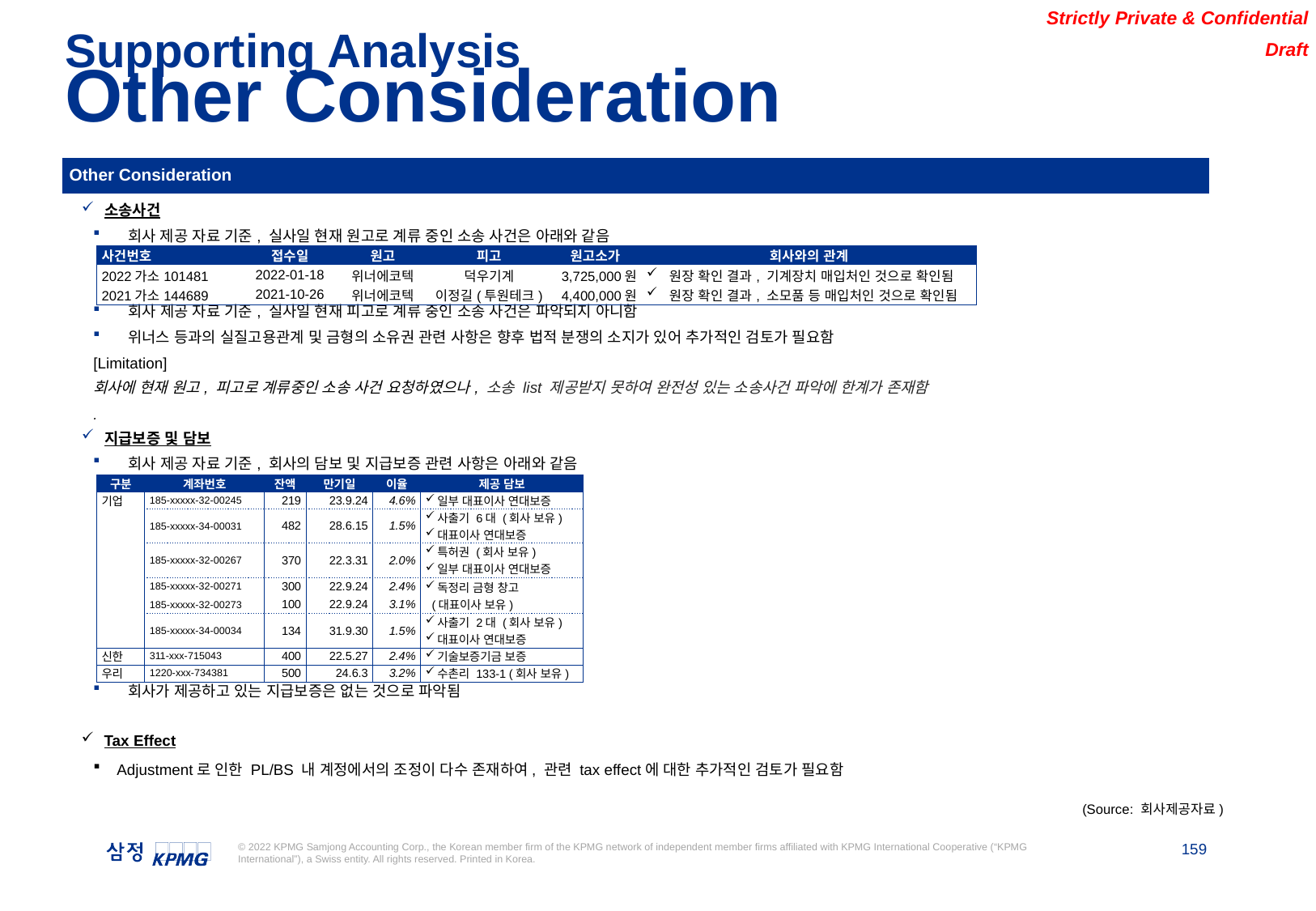

Supporting Analysis
Other Consideration
| Other Consideration |
| --- |
| 소송사건 회사 제공 자료 기준, 실사일 현재 원고로 계류 중인 소송 사건은 아래와 같음 회사 제공 자료 기준, 실사일 현재 피고로 계류 중인 소송 사건은 파악되지 아니함 위너스 등과의 실질고용관계 및 금형의 소유권 관련 사항은 향후 법적 분쟁의 소지가 있어 추가적인 검토가 필요함 [Limitation] 회사에 현재 원고, 피고로 계류중인 소송 사건 요청하였으나, 소송 list 제공받지 못하여 완전성 있는 소송사건 파악에 한계가 존재함 . 지급보증 및 담보 회사 제공 자료 기준, 회사의 담보 및 지급보증 관련 사항은 아래와 같음 회사가 제공하고 있는 지급보증은 없는 것으로 파악됨 |
| 사건번호 | 접수일 | 원고 | 피고 | 원고소가 | 회사와의 관계 |
| --- | --- | --- | --- | --- | --- |
| 2022가소101481 | 2022-01-18 | 위너에코텍 | 덕우기계 | 3,725,000원 | 원장 확인 결과, 기계장치 매입처인 것으로 확인됨 |
| 2021가소144689 | 2021-10-26 | 위너에코텍 | 이정길(투원테크) | 4,400,000원 | 원장 확인 결과, 소모품 등 매입처인 것으로 확인됨 |
| 구분 | 계좌번호 | 잔액 | 만기일 | 이율 | 제공 담보 |
| --- | --- | --- | --- | --- | --- |
| 기업 | 185-xxxxx-32-00245 | 219 | 23.9.24 | 4.6% | 일부 대표이사 연대보증 |
|  | 185-xxxxx-34-00031 | 482 | 28.6.15 | 1.5% | 사출기 6대 (회사 보유) 대표이사 연대보증 |
|  | 185-xxxxx-32-00267 | 370 | 22.3.31 | 2.0% | 특허권 (회사 보유) 일부 대표이사 연대보증 |
|  | 185-xxxxx-32-00271 | 300 | 22.9.24 | 2.4% | 독정리 금형 창고 (대표이사 보유) |
|  | 185-xxxxx-32-00273 | 100 | 22.9.24 | 3.1% |  |
|  | 185-xxxxx-34-00034 | 134 | 31.9.30 | 1.5% | 사출기 2대 (회사 보유) 대표이사 연대보증 |
| 신한 | 311-xxx-715043 | 400 | 22.5.27 | 2.4% | 기술보증기금 보증 |
| 우리 | 1220-xxx-734381 | 500 | 24.6.3 | 3.2% | 수촌리 133-1 (회사 보유) |
Tax Effect
Adjustment로 인한 PL/BS 내 계정에서의 조정이 다수 존재하여, 관련 tax effect에 대한 추가적인 검토가 필요함
(Source: 회사제공자료)